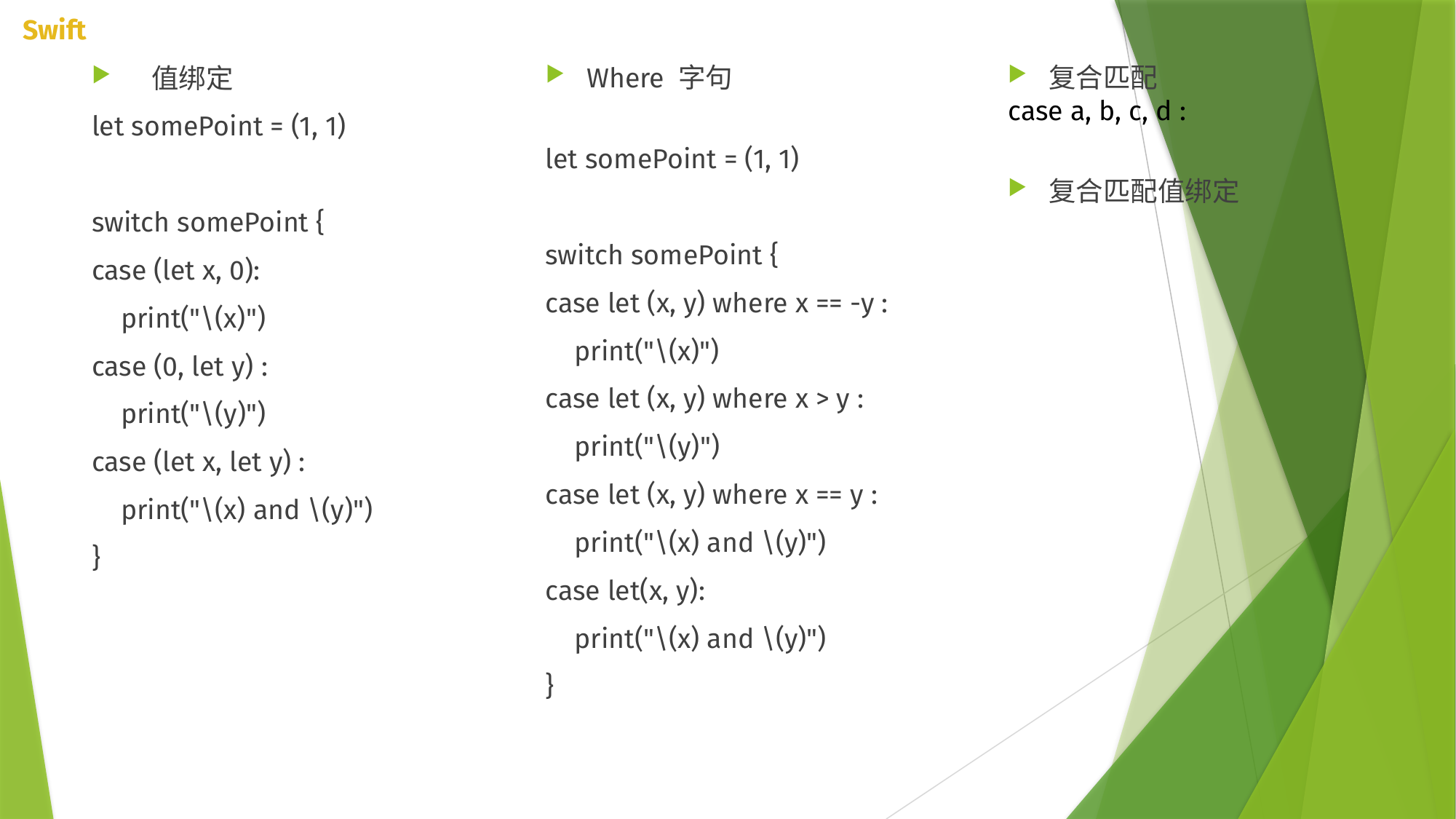

Where 字句

let somePoint = (1, 1)

switch somePoint {
case let (x, y) where x == -y :
    print("\(x)")
case let (x, y) where x > y :
    print("\(y)")
case let (x, y) where x == y :
    print("\(x) and \(y)")
case let(x, y):
    print("\(x) and \(y)")
}

复合匹配
case a, b, c, d :

复合匹配值绑定
  值绑定
let somePoint = (1, 1)

switch somePoint {
case (let x, 0):
    print("\(x)")
case (0, let y) :
    print("\(y)")
case (let x, let y) :
    print("\(x) and \(y)")
}